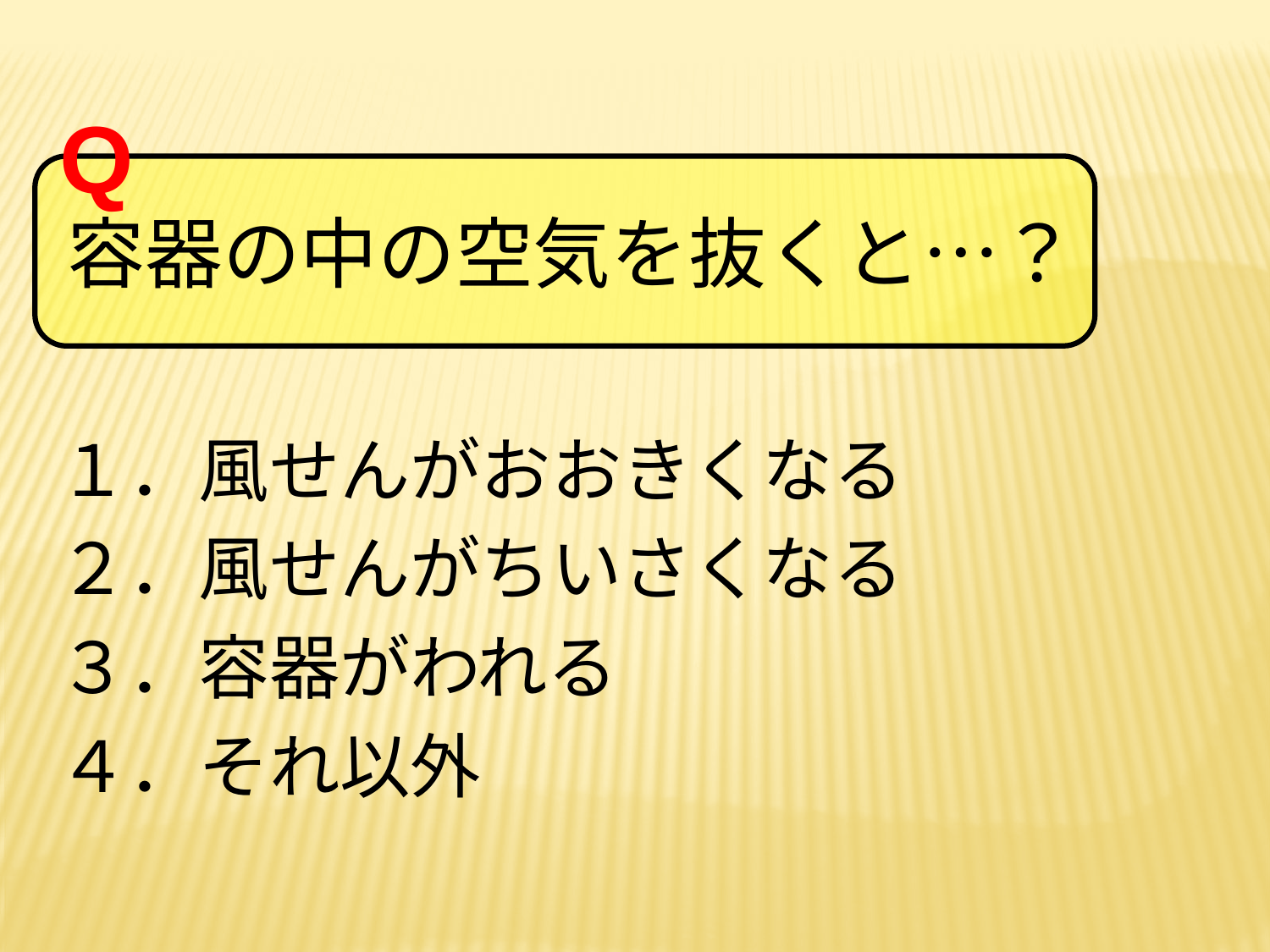

Q

容器の中の空気を抜くと…？
１．風せんがおおきくなる
２．風せんがちいさくなる
３．容器がわれる
４．それ以外